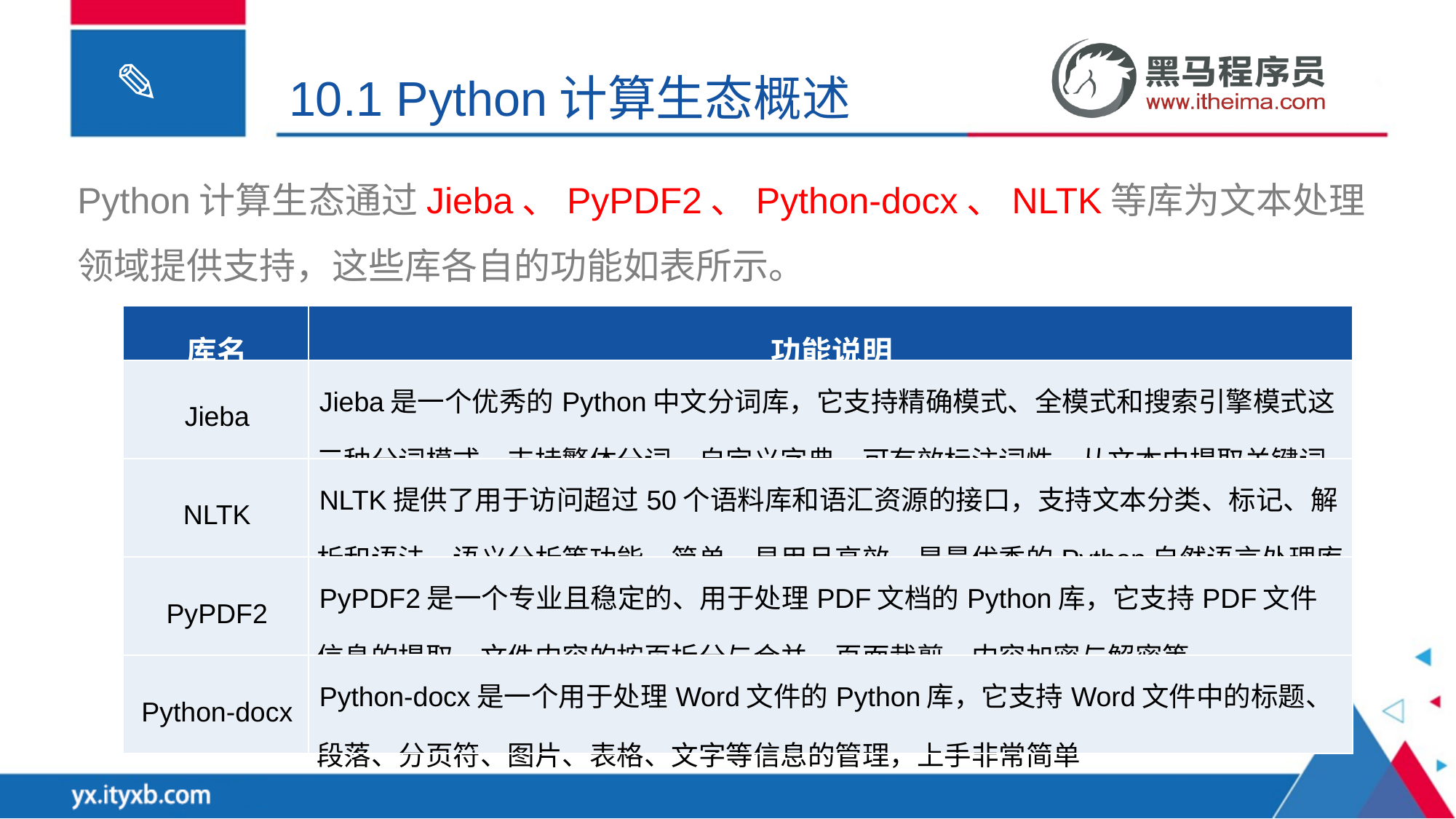

10.1 Python计算生态概述
Python计算生态通过Jieba、PyPDF2、Python-docx、NLTK等库为文本处理领域提供支持，这些库各自的功能如表所示。
| 库名 | 功能说明 |
| --- | --- |
| Jieba | Jieba是一个优秀的Python中文分词库，它支持精确模式、全模式和搜索引擎模式这三种分词模式，支持繁体分词、自定义字典，可有效标注词性，从文本中提取关键词 |
| NLTK | NLTK提供了用于访问超过50个语料库和语汇资源的接口，支持文本分类、标记、解析和语法、语义分析等功能，简单、易用且高效，是最优秀的Python自然语言处理库 |
| PyPDF2 | PyPDF2是一个专业且稳定的、用于处理PDF文档的Python库，它支持PDF文件信息的提取、文件内容的按页拆分与合并、页面裁剪、内容加密与解密等 |
| Python-docx | Python-docx是一个用于处理Word文件的Python库，它支持Word文件中的标题、段落、分页符、图片、表格、文字等信息的管理，上手非常简单 |